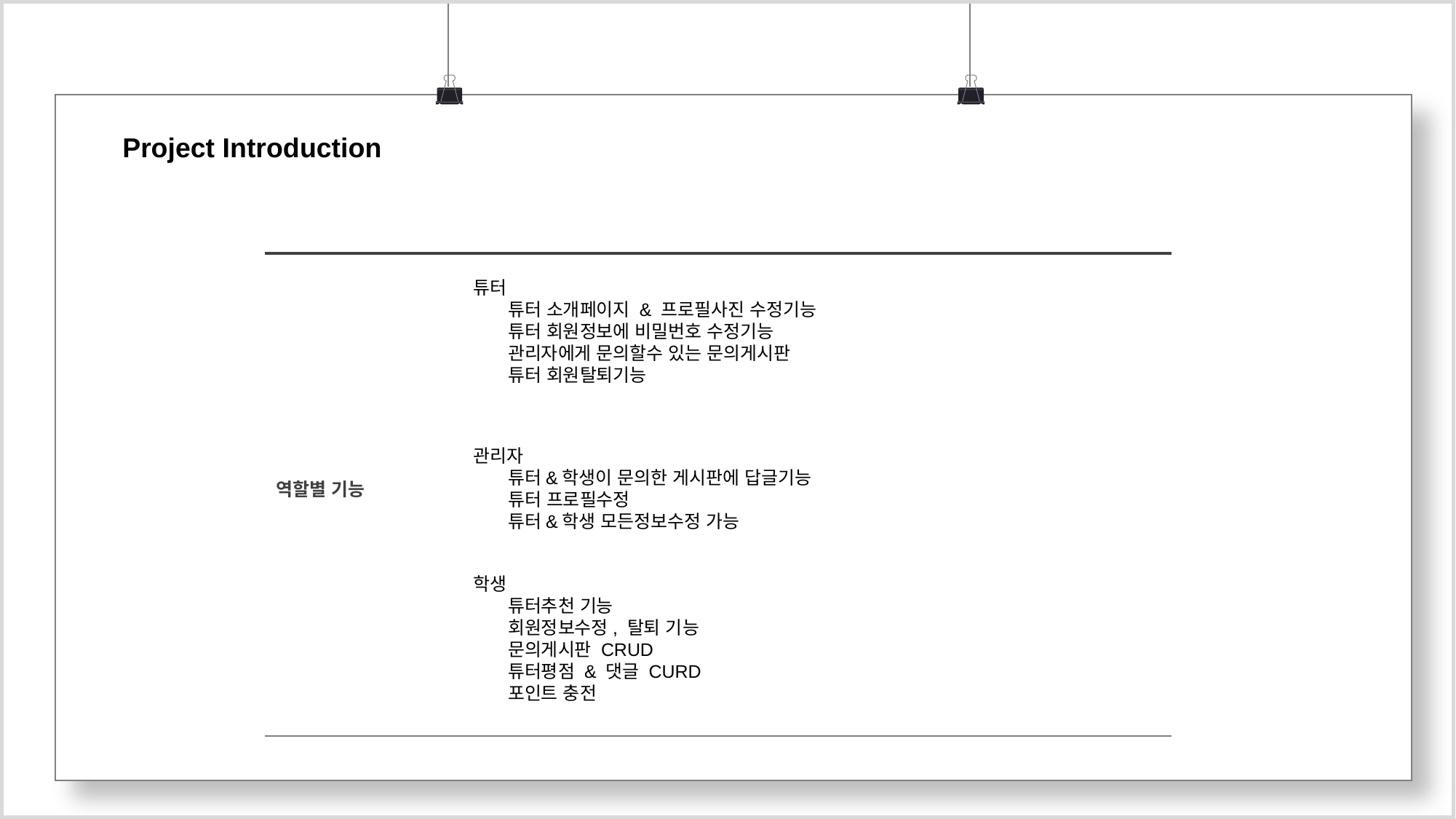

Project Introduction
튜터
      튜터 소개페이지 & 프로필사진 수정기능
      튜터 회원정보에 비밀번호 수정기능
      관리자에게 문의할수 있는 문의게시판
      튜터 회원탈퇴기능
관리자
      튜터&학생이 문의한 게시판에 답글기능
      튜터 프로필수정
      튜터&학생 모든정보수정 가능
역할별 기능
학생
      튜터추천 기능
      회원정보수정, 탈퇴 기능
      문의게시판 CRUD
      튜터평점 & 댓글 CURD
      포인트 충전